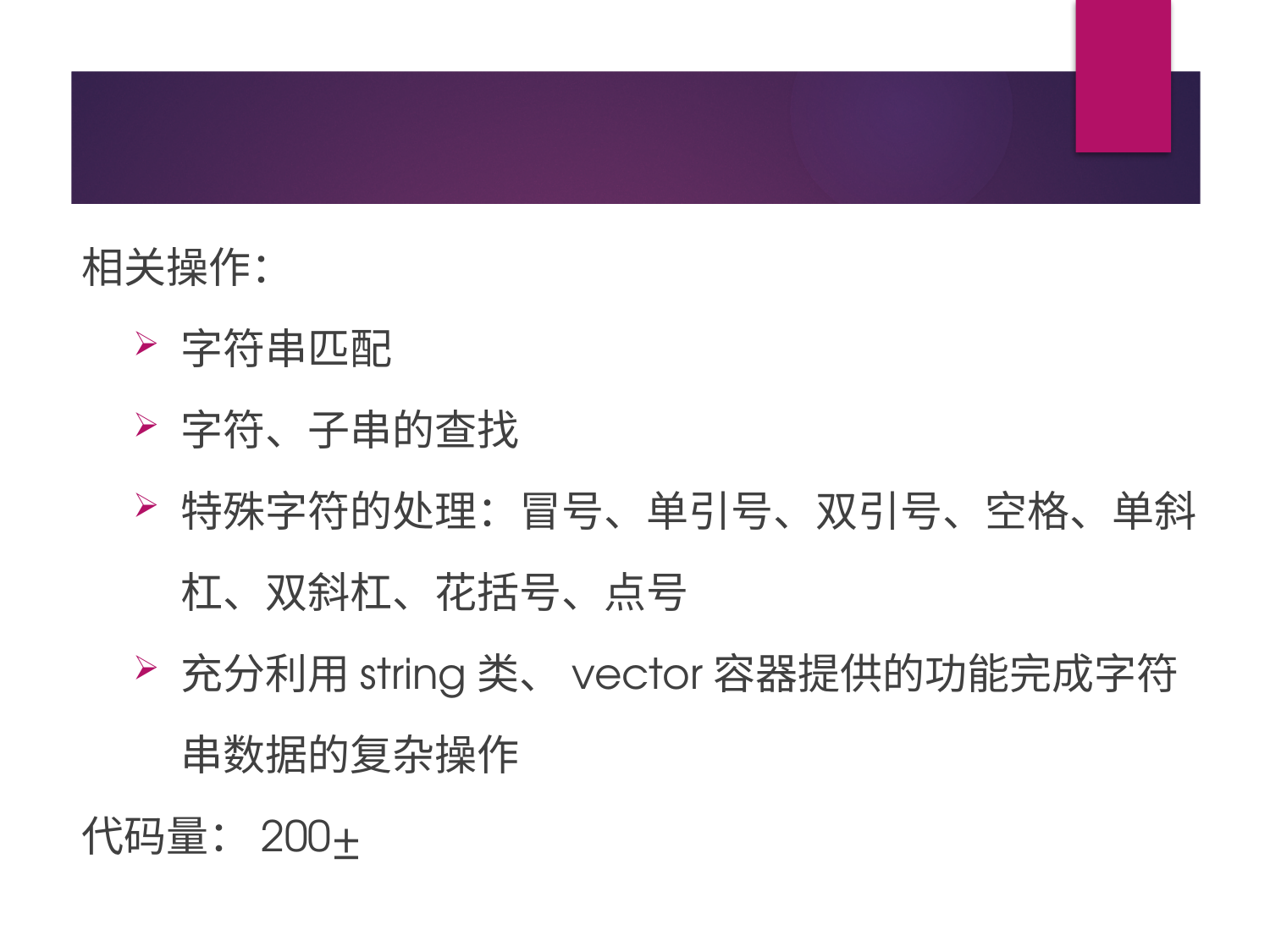

相关操作：
字符串匹配
字符、子串的查找
特殊字符的处理：冒号、单引号、双引号、空格、单斜杠、双斜杠、花括号、点号
充分利用string类、vector容器提供的功能完成字符串数据的复杂操作
代码量：200±